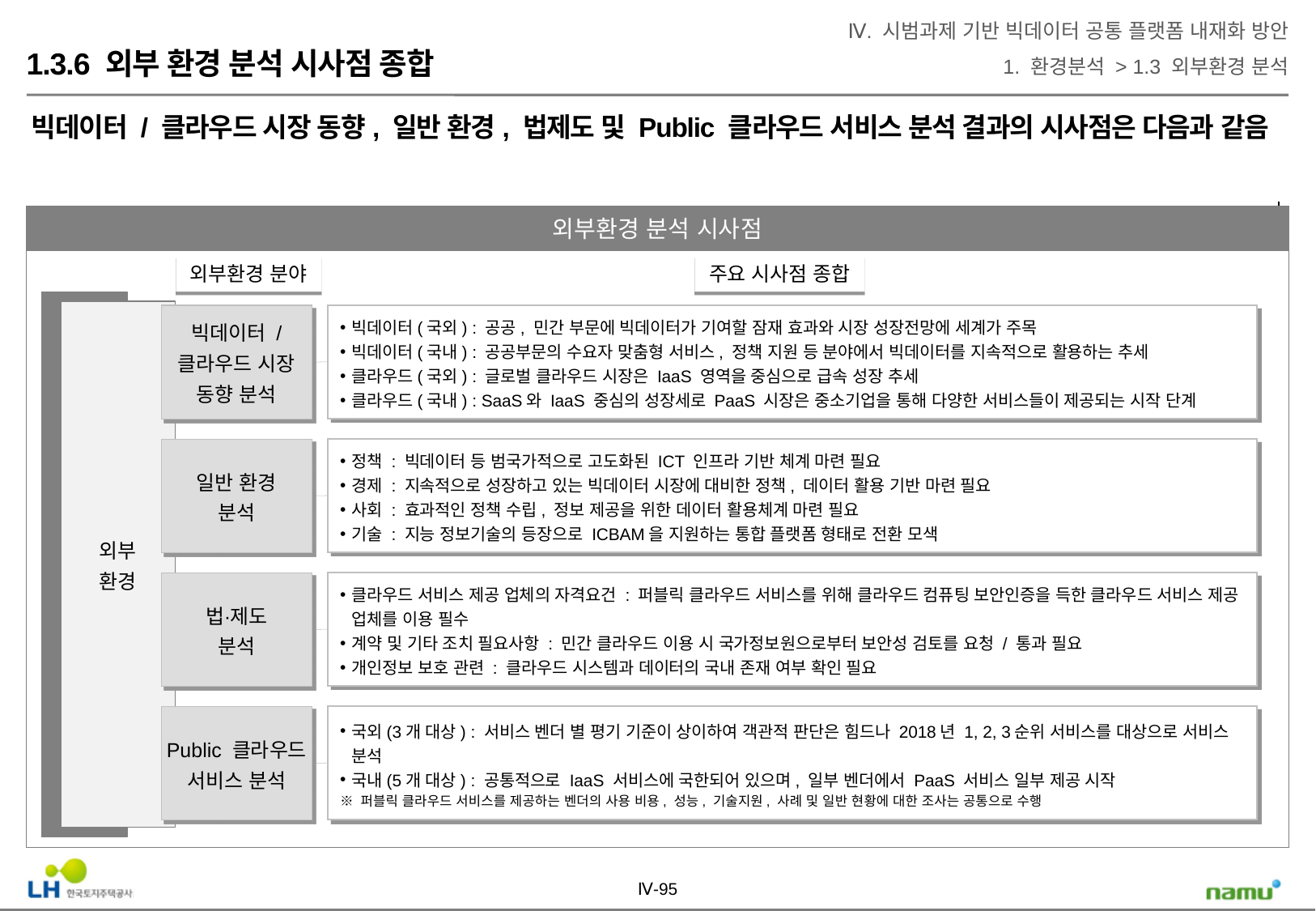

Ⅳ. 시범과제 기반 빅데이터 공통 플랫폼 내재화 방안
1. 환경분석 > 1.3 외부환경 분석
1.3.6 외부 환경 분석 시사점 종합
빅데이터 / 클라우드 시장 동향, 일반 환경, 법제도 및 Public 클라우드 서비스 분석 결과의 시사점은 다음과 같음
외부환경 분석 시사점

외부환경 분야
주요 시사점 종합

외부
환경
빅데이터 /
클라우드 시장
동향 분석
빅데이터(국외) : 공공, 민간 부문에 빅데이터가 기여할 잠재 효과와 시장 성장전망에 세계가 주목
빅데이터(국내) : 공공부문의 수요자 맞춤형 서비스, 정책 지원 등 분야에서 빅데이터를 지속적으로 활용하는 추세
클라우드(국외) : 글로벌 클라우드 시장은 IaaS 영역을 중심으로 급속 성장 추세
클라우드(국내) : SaaS와 IaaS 중심의 성장세로 PaaS 시장은 중소기업을 통해 다양한 서비스들이 제공되는 시작 단계
일반 환경
분석
정책 : 빅데이터 등 범국가적으로 고도화된 ICT 인프라 기반 체계 마련 필요
경제 : 지속적으로 성장하고 있는 빅데이터 시장에 대비한 정책, 데이터 활용 기반 마련 필요
사회 : 효과적인 정책 수립, 정보 제공을 위한 데이터 활용체계 마련 필요
기술 : 지능 정보기술의 등장으로 ICBAM을 지원하는 통합 플랫폼 형태로 전환 모색
법∙제도
분석
클라우드 서비스 제공 업체의 자격요건 : 퍼블릭 클라우드 서비스를 위해 클라우드 컴퓨팅 보안인증을 득한 클라우드 서비스 제공 업체를 이용 필수
계약 및 기타 조치 필요사항 : 민간 클라우드 이용 시 국가정보원으로부터 보안성 검토를 요청 / 통과 필요
개인정보 보호 관련 : 클라우드 시스템과 데이터의 국내 존재 여부 확인 필요
Public 클라우드
서비스 분석
국외(3개 대상) : 서비스 벤더 별 평기 기준이 상이하여 객관적 판단은 힘드나 2018년 1, 2, 3순위 서비스를 대상으로 서비스 분석
국내(5개 대상) : 공통적으로 IaaS 서비스에 국한되어 있으며, 일부 벤더에서 PaaS 서비스 일부 제공 시작
※ 퍼블릭 클라우드 서비스를 제공하는 벤더의 사용 비용, 성능, 기술지원, 사례 및 일반 현황에 대한 조사는 공통으로 수행